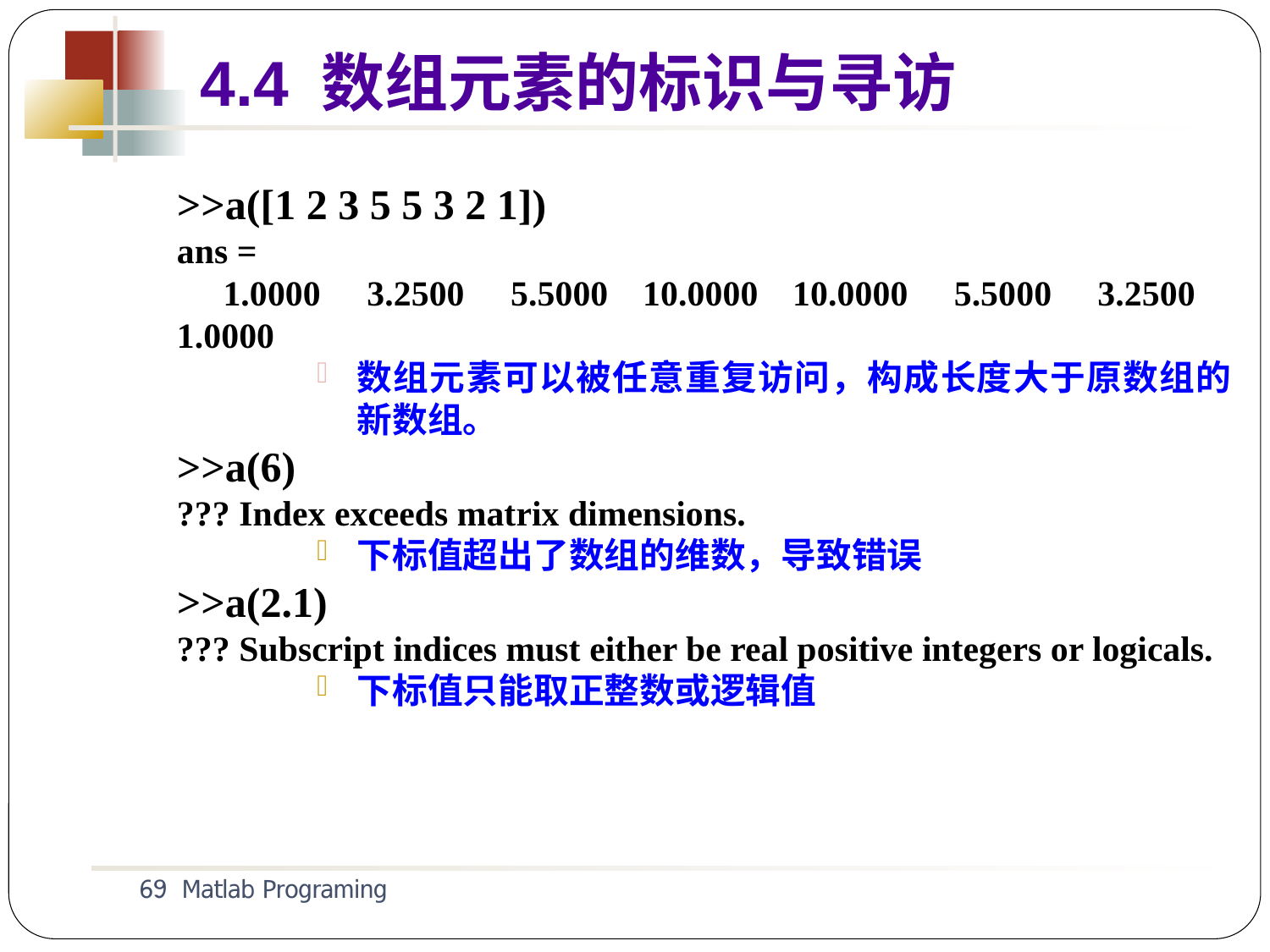

4.4 数组元素的标识与寻访
>>a([1 2 3 5 5 3 2 1])
ans =
    1.0000    3.2500    5.5000   10.0000   10.0000    5.5000    3.2500    1.0000
数组元素可以被任意重复访问，构成长度大于原数组的新数组。
>>a(6)
??? Index exceeds matrix dimensions.
下标值超出了数组的维数，导致错误
>>a(2.1)
??? Subscript indices must either be real positive integers or logicals.
下标值只能取正整数或逻辑值
69  Matlab Programing